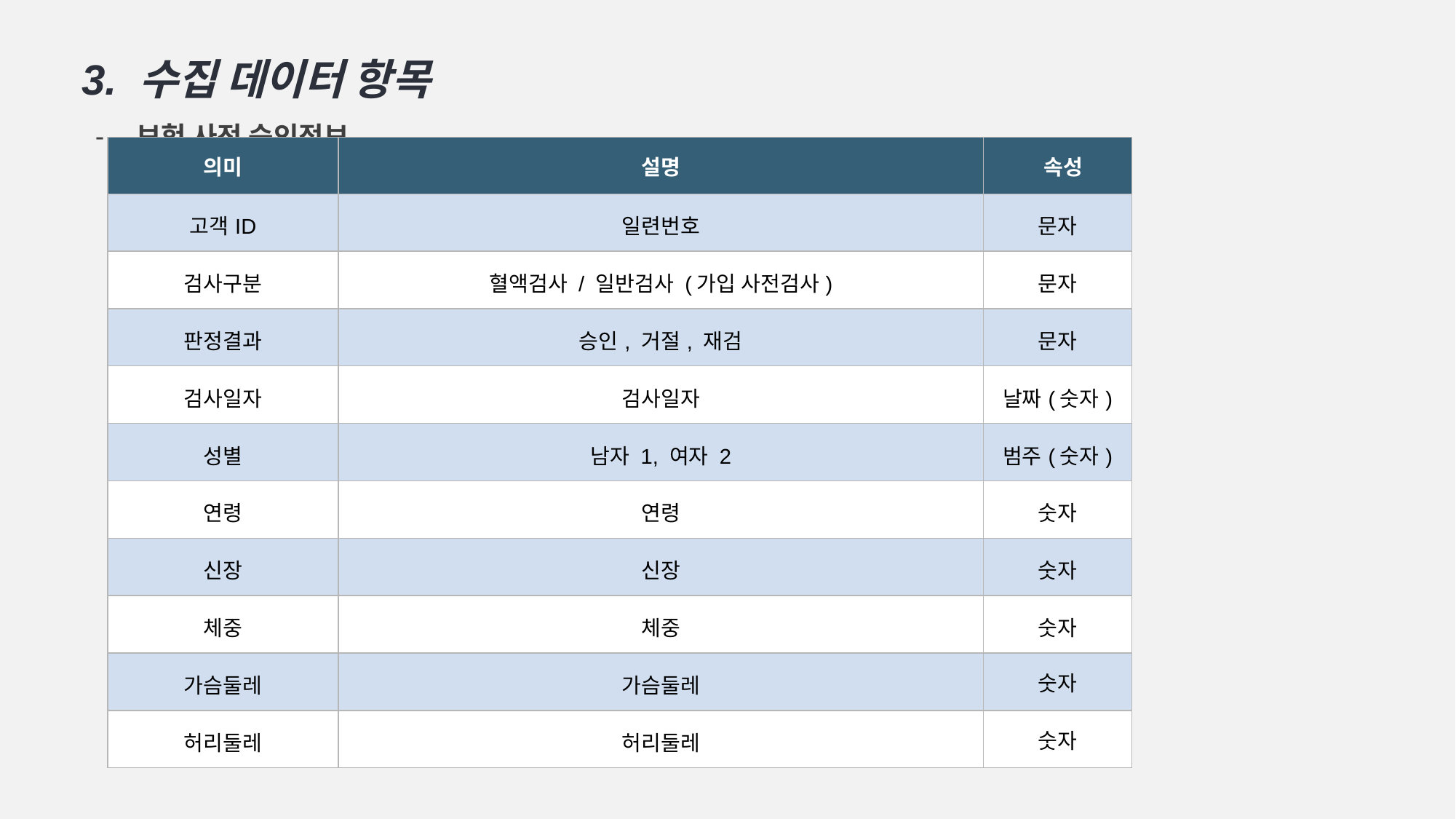

3. 수집 데이터 항목
보험 사전 승인정보

| 의미 | 설명 | 속성 |
| --- | --- | --- |
| 고객ID | 일련번호 | 문자 |
| 검사구분 | 혈액검사 / 일반검사 (가입 사전검사) | 문자 |
| 판정결과 | 승인, 거절, 재검 | 문자 |
| 검사일자 | 검사일자 | 날짜(숫자) |
| 성별 | 남자 1, 여자 2 | 범주(숫자) |
| 연령 | 연령 | 숫자 |
| 신장 | 신장 | 숫자 |
| 체중 | 체중 | 숫자 |
| 가슴둘레 | 가슴둘레 | 숫자 |
| 허리둘레 | 허리둘레 | 숫자 |